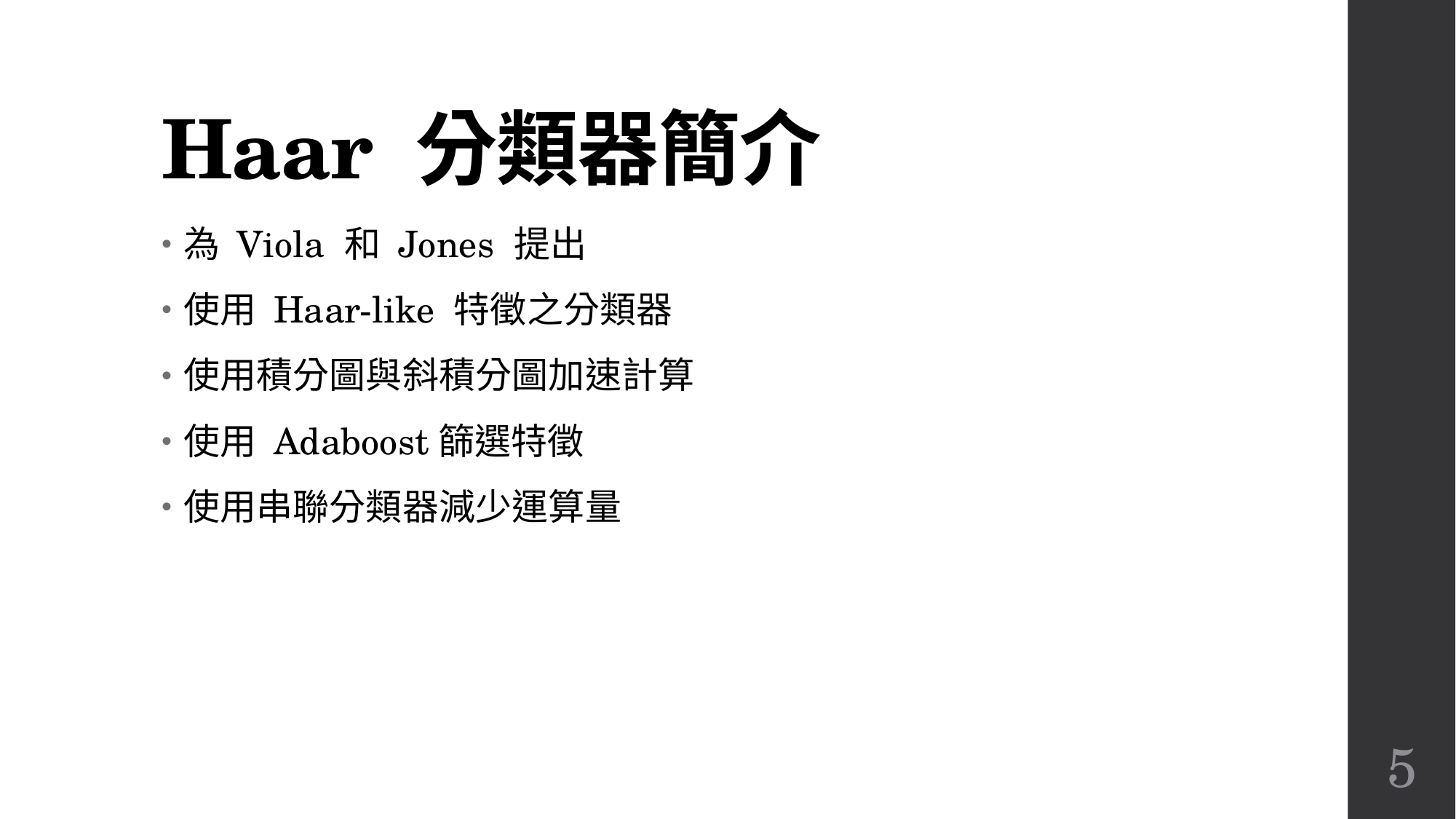

# Haar 分類器簡介
為 Viola 和 Jones 提出
使用 Haar-like 特徵之分類器
使用積分圖與斜積分圖加速計算
使用 Adaboost篩選特徵
使用串聯分類器減少運算量

5